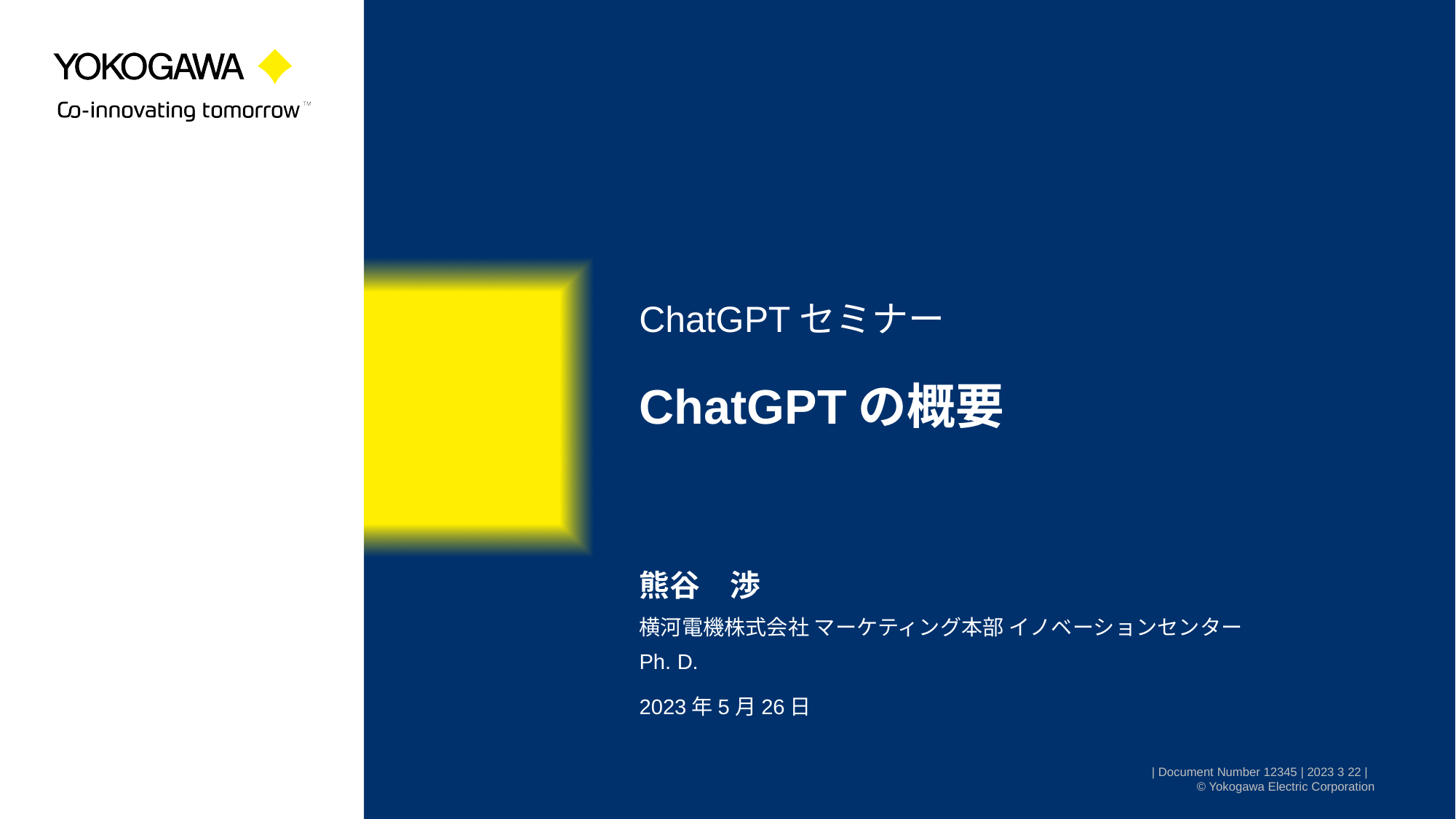

ChatGPTセミナー
# ChatGPTの概要
熊谷　渉
横河電機株式会社 マーケティング本部 イノベーションセンター
Ph. D.
2023年5月26日